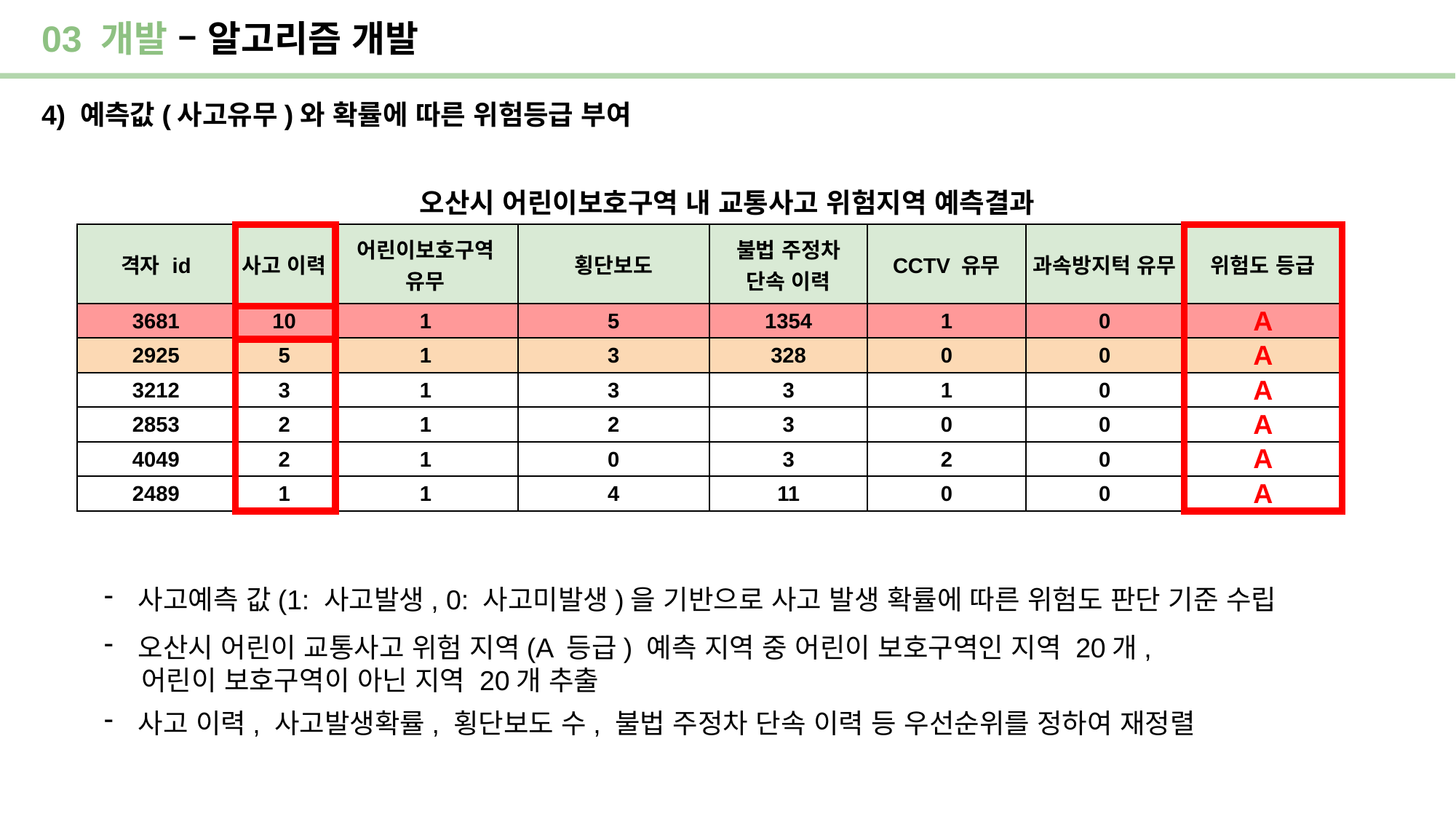

03 개발 – 알고리즘 개발

4) 예측값(사고유무)와 확률에 따른 위험등급 부여
오산시 어린이보호구역 내 교통사고 위험지역 예측결과
| 격자 id | 사고 이력 | 어린이보호구역 유무 | 횡단보도 | 불법 주정차 단속 이력 | CCTV 유무 | 과속방지턱 유무 | 위험도 등급 |
| --- | --- | --- | --- | --- | --- | --- | --- |
| 3681 | 10 | 1 | 5 | 1354 | 1 | 0 | A |
| 2925 | 5 | 1 | 3 | 328 | 0 | 0 | A |
| 3212 | 3 | 1 | 3 | 3 | 1 | 0 | A |
| 2853 | 2 | 1 | 2 | 3 | 0 | 0 | A |
| 4049 | 2 | 1 | 0 | 3 | 2 | 0 | A |
| 2489 | 1 | 1 | 4 | 11 | 0 | 0 | A |

사고예측 값(1: 사고발생, 0: 사고미발생)을 기반으로 사고 발생 확률에 따른 위험도 판단 기준 수립
오산시 어린이 교통사고 위험 지역(A 등급) 예측 지역 중 어린이 보호구역인 지역 20개,
    어린이 보호구역이 아닌 지역 20개 추출

사고 이력, 사고발생확률, 횡단보도 수, 불법 주정차 단속 이력 등 우선순위를 정하여 재정렬